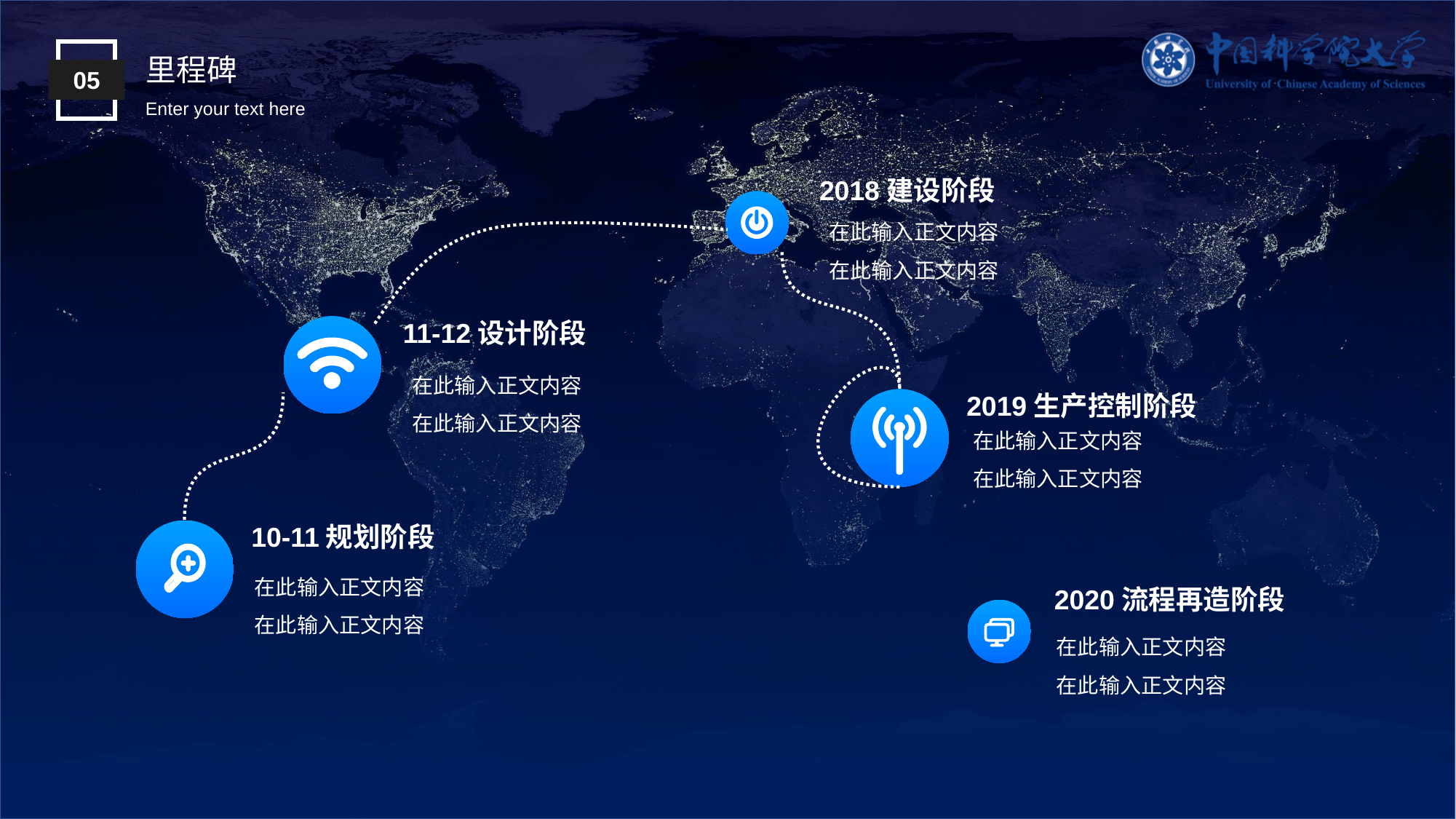

里程碑
05
Enter your text here
2018建设阶段

在此输入正文内容
在此输入正文内容

11-12设计阶段

在此输入正文内容
在此输入正文内容
2019生产控制阶段

在此输入正文内容
在此输入正文内容
10-11规划阶段

在此输入正文内容
在此输入正文内容
2020流程再造阶段

在此输入正文内容
在此输入正文内容